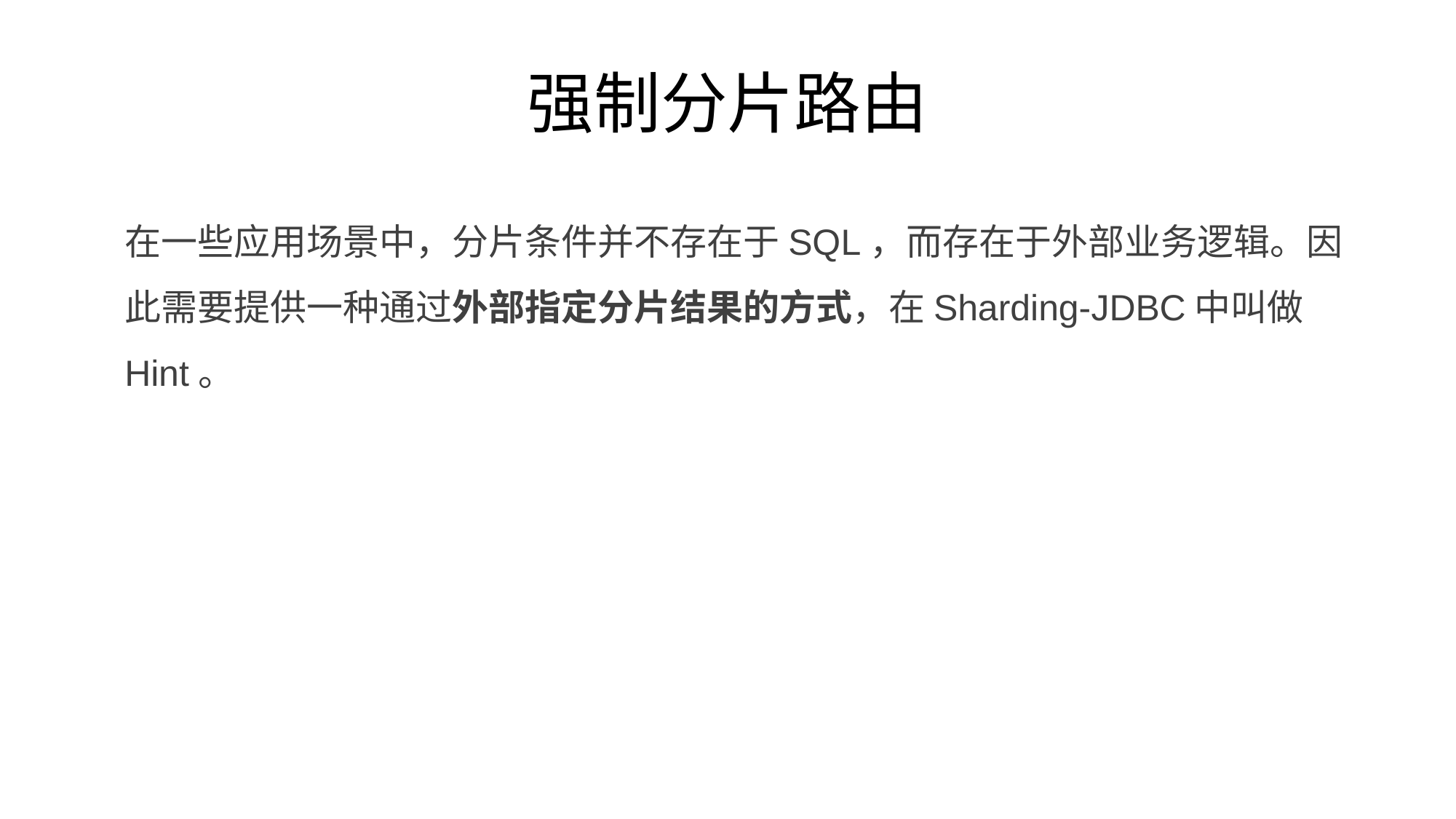

# 强制分片路由
在一些应用场景中，分片条件并不存在于SQL，而存在于外部业务逻辑。因此需要提供一种通过外部指定分片结果的方式，在Sharding-JDBC中叫做Hint。